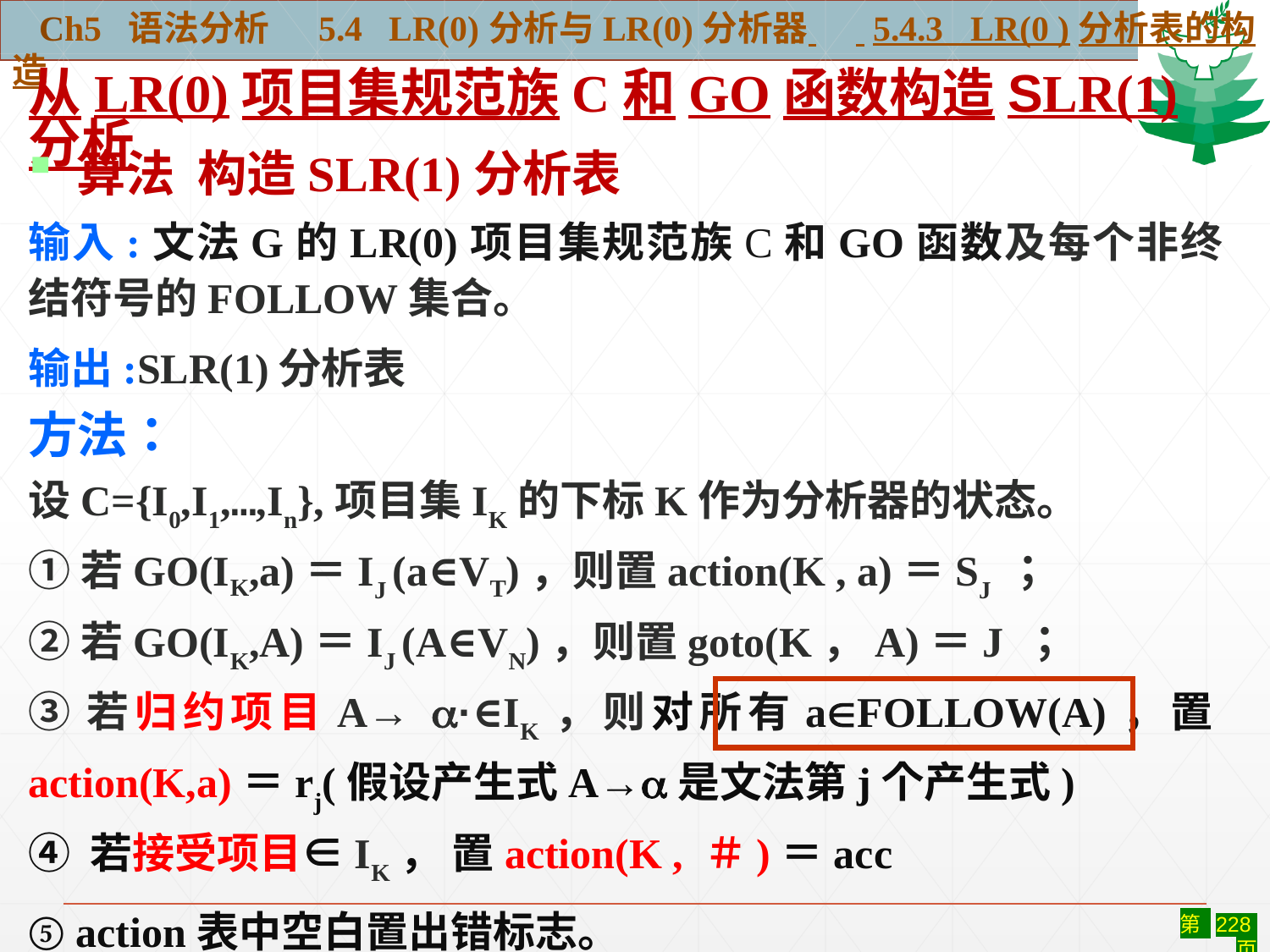

Ch5  语法分析     5.4   LR(0)分析与LR(0)分析器       5.4.3   LR(0 )分析表的构造
从LR(0)项目集规范族C和GO函数构造SLR(1)分析
 算法  构造SLR(1)分析表
输入:文法G的LR(0)项目集规范族C和GO函数及每个非终结符号的FOLLOW集合。
输出:SLR(1)分析表
方法：
设C={I0,I1,…,In},项目集IK的下标K作为分析器的状态。
①若GO(IK,a)＝IJ (a∈VT)，则置action(K , a)＝SJ ；
②若GO(IK,A)＝IJ (A∈VN)，则置goto(K，A)＝J ；
③若归约项目A→ α·∈IK，则对所有a∈FOLLOW(A)，置action(K,a)＝rj(假设产生式A→α是文法第j个产生式)
④ 若接受项目∈IK， 置action(K , ＃)＝acc
⑤ action表中空白置出错标志。